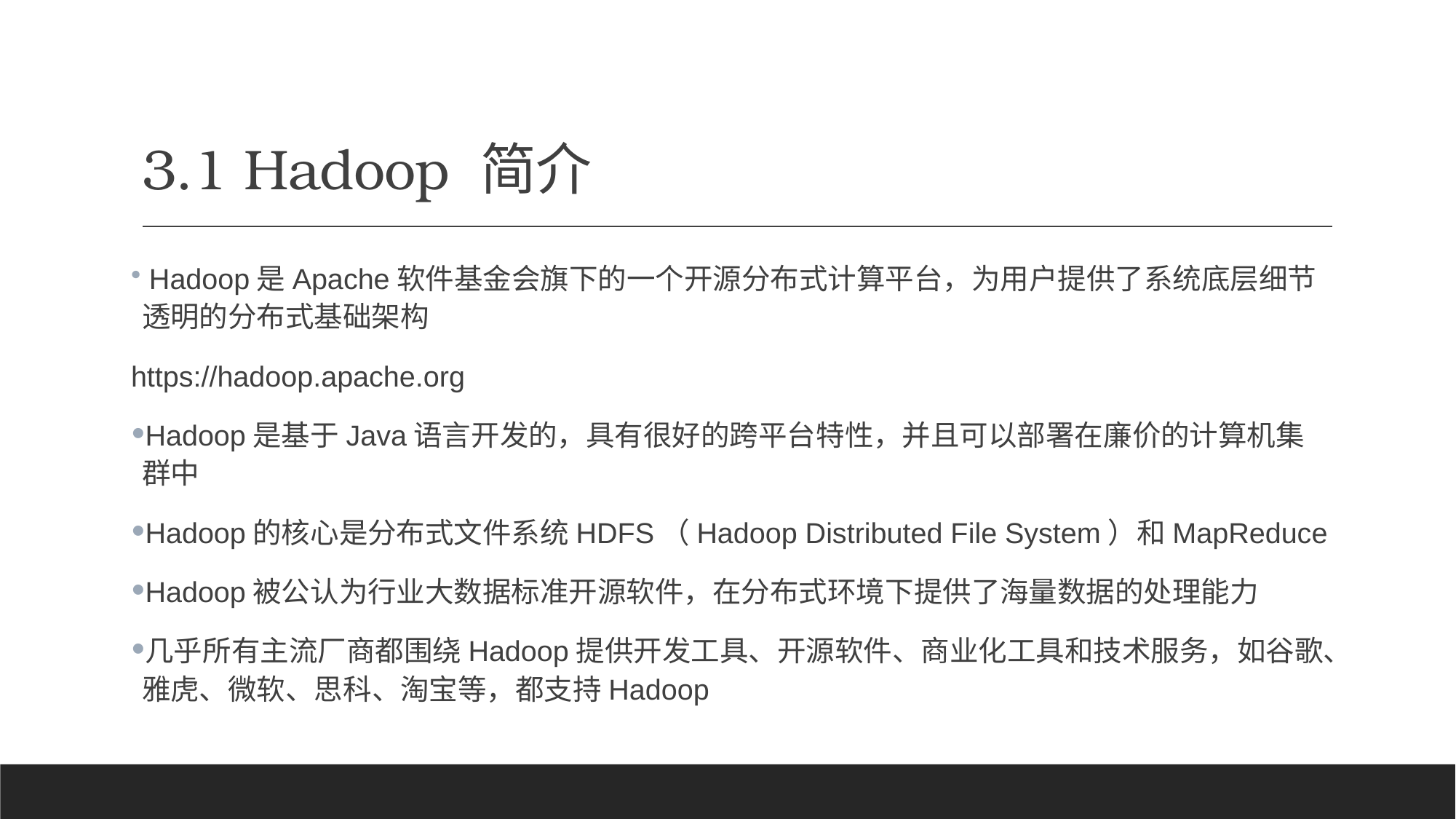

# 3.1 Hadoop 简介
 Hadoop是Apache软件基金会旗下的一个开源分布式计算平台，为用户提供了系统底层细节透明的分布式基础架构
https://hadoop.apache.org
Hadoop是基于Java语言开发的，具有很好的跨平台特性，并且可以部署在廉价的计算机集群中
Hadoop的核心是分布式文件系统HDFS（Hadoop Distributed File System）和MapReduce
Hadoop被公认为行业大数据标准开源软件，在分布式环境下提供了海量数据的处理能力
几乎所有主流厂商都围绕Hadoop提供开发工具、开源软件、商业化工具和技术服务，如谷歌、雅虎、微软、思科、淘宝等，都支持Hadoop